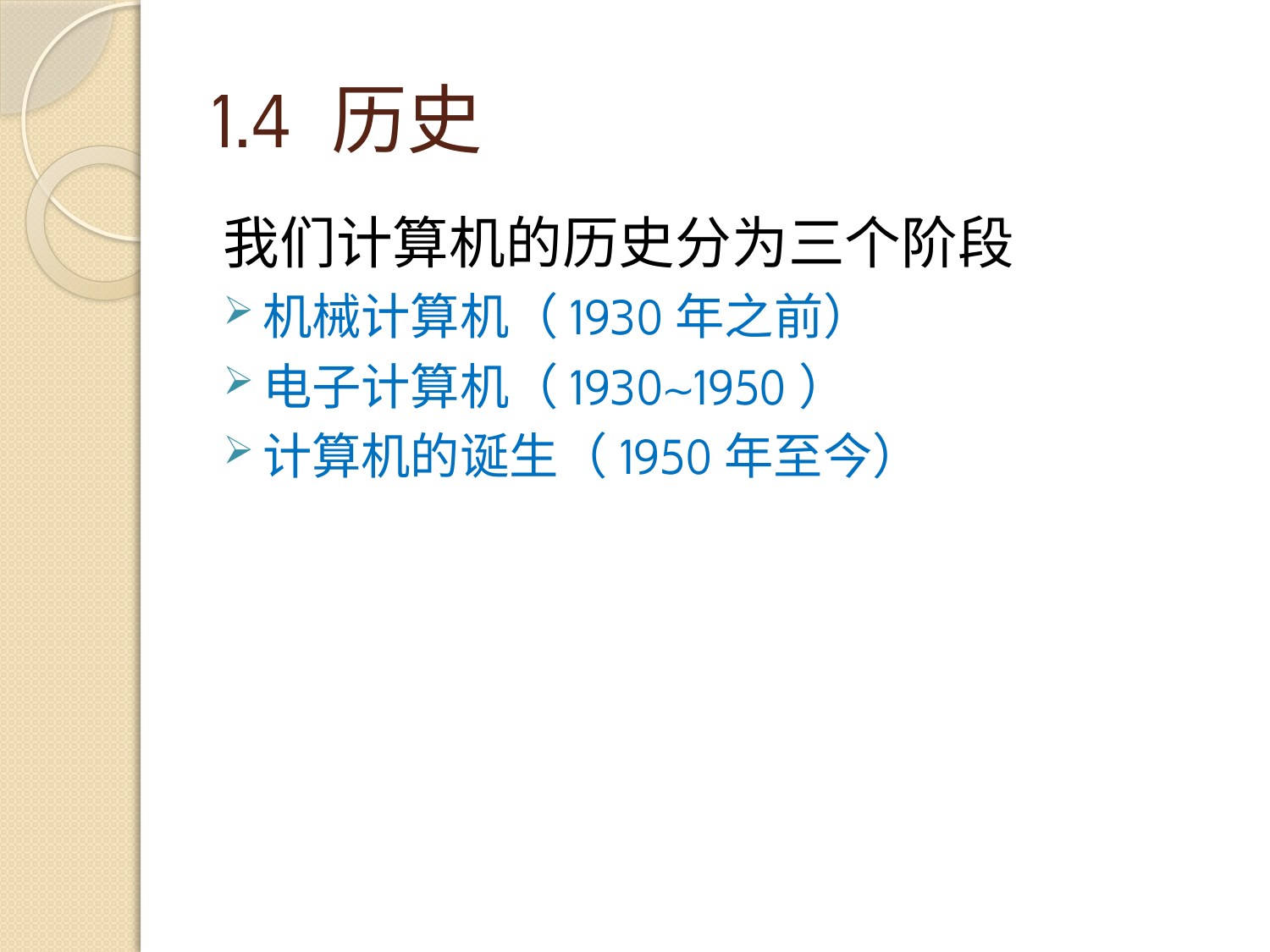

# 1.4 历史
我们计算机的历史分为三个阶段
机械计算机（1930年之前）
电子计算机（1930~1950）
计算机的诞生（1950年至今）